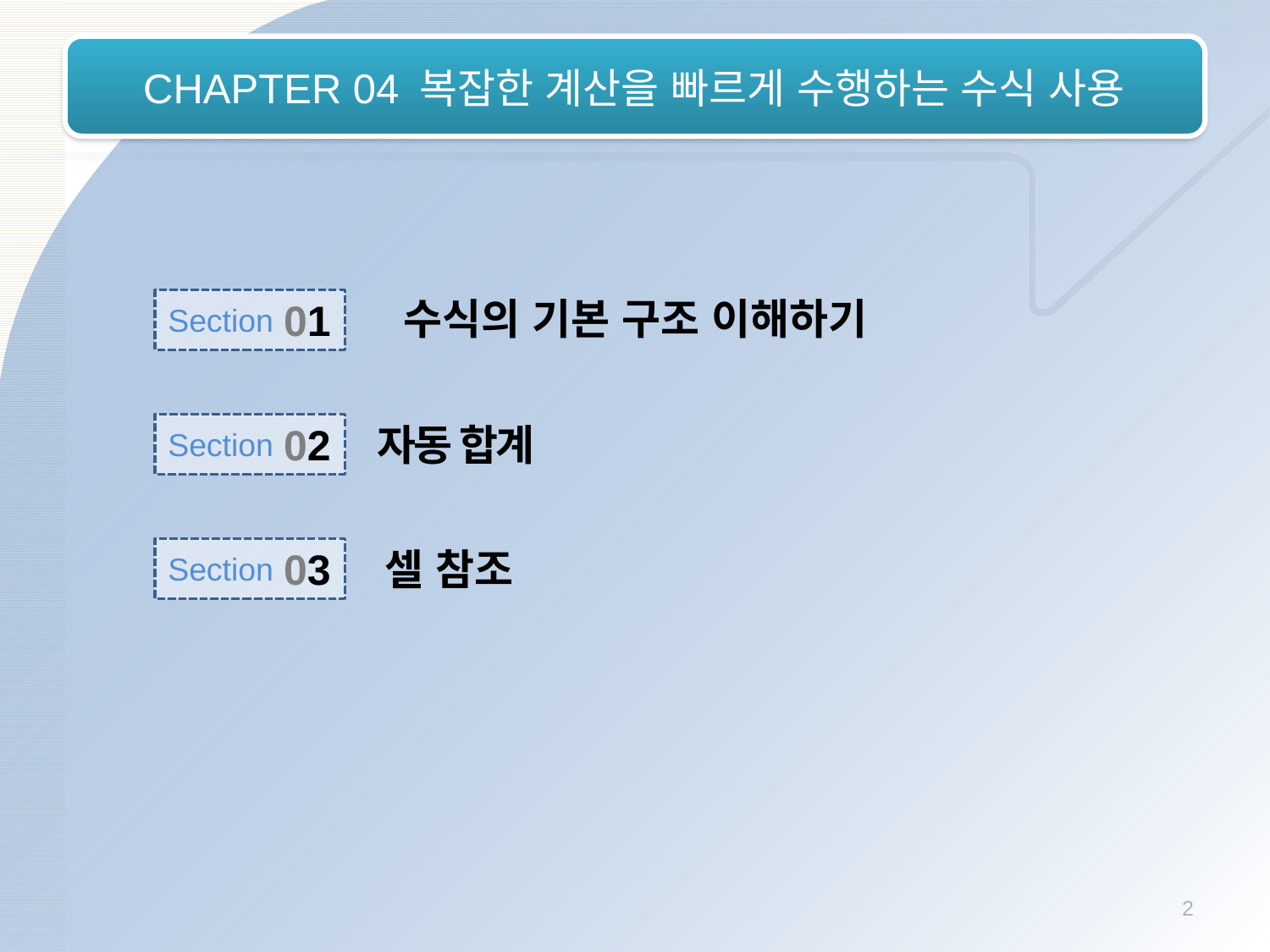

# CHAPTER 04 복잡한 계산을 빠르게 수행하는 수식 사용
수식의 기본 구조 이해하기
01

Section
02

Section
자동 합계
03

Section
셀 참조
2